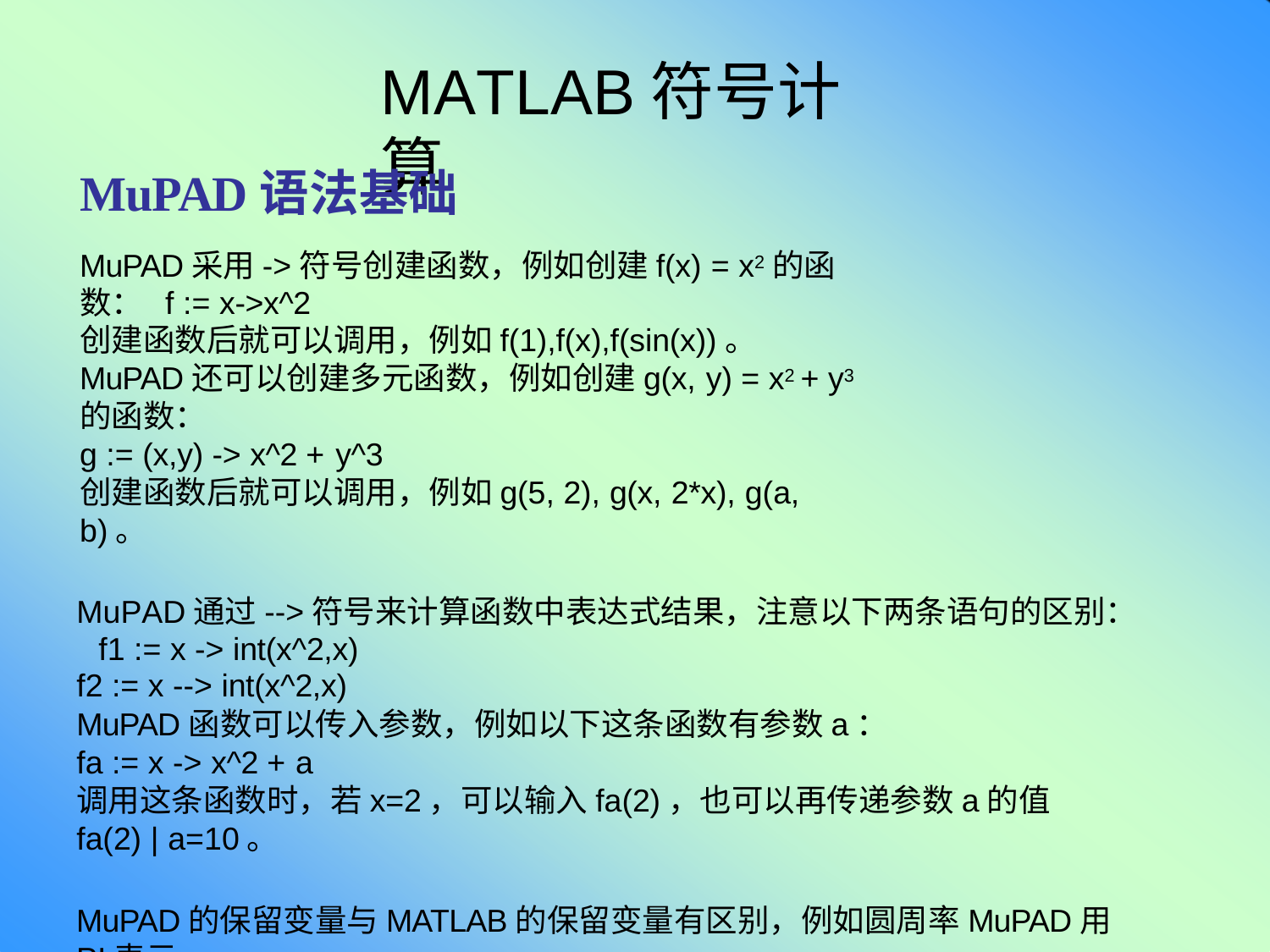

# MATLAB符号计算
MuPAD语法基础
MuPAD采用->符号创建函数，例如创建f(x) = x2的函数：  f := x->x^2
创建函数后就可以调用，例如f(1),f(x),f(sin(x))。
MuPAD还可以创建多元函数，例如创建g(x, y) = x2 + y3的函数：
g := (x,y) -> x^2 + y^3
创建函数后就可以调用，例如g(5, 2), g(x, 2*x), g(a, b)。

MuPAD通过-->符号来计算函数中表达式结果，注意以下两条语句的区别：  f1 := x -> int(x^2,x)
f2 := x --> int(x^2,x)
MuPAD函数可以传入参数，例如以下这条函数有参数a：
fa := x -> x^2 + a
调用这条函数时，若x=2，可以输入fa(2)，也可以再传递参数a的值fa(2) | a=10。

MuPAD的保留变量与MATLAB的保留变量有区别，例如圆周率MuPAD用PI表示，
MATLAB用pi表示；虚数MuPAD用I表示，MATLAB用i或j表示。